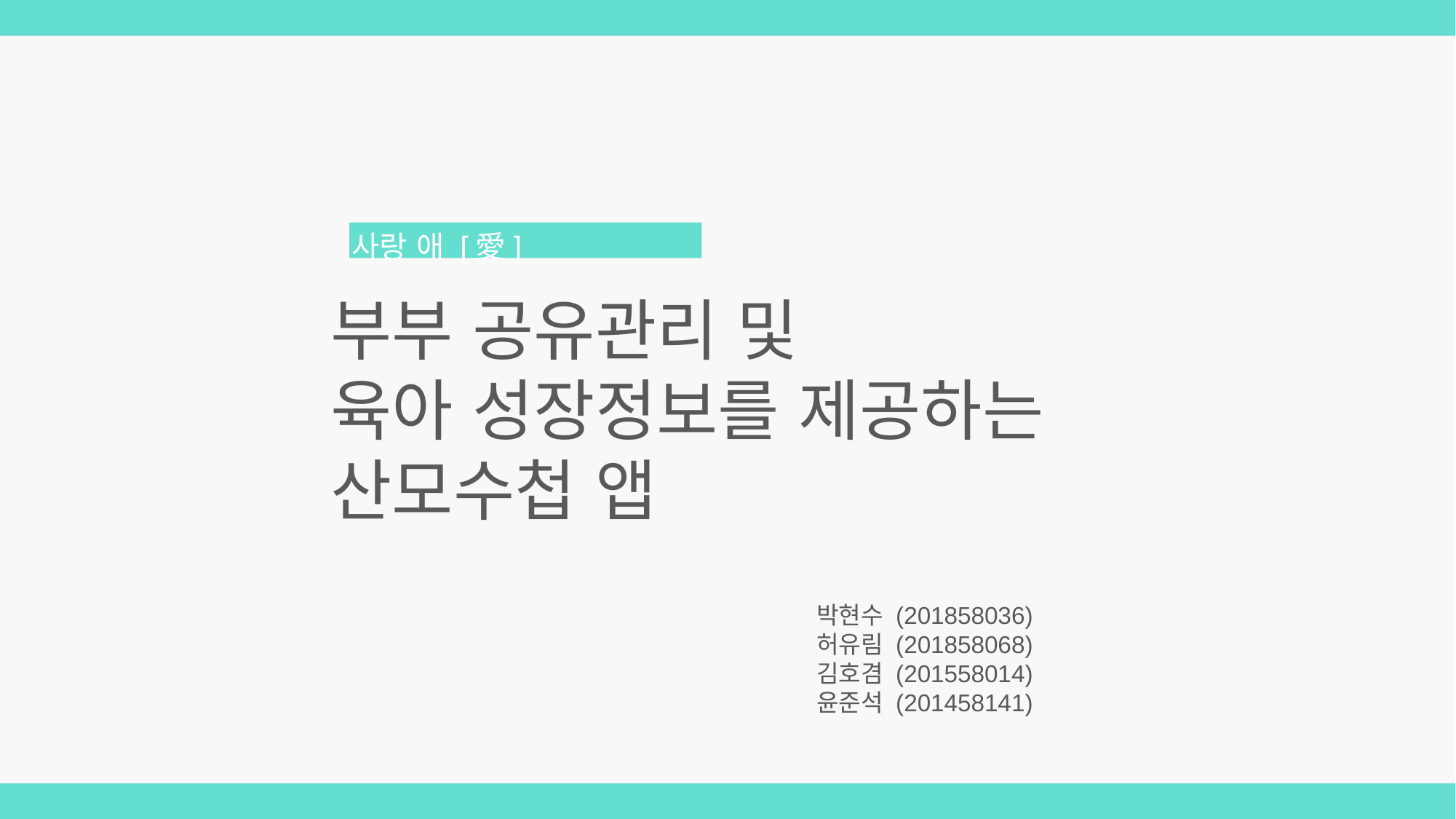

사랑 애 [愛]

부부 공유관리 및
육아 성장정보를 제공하는
산모수첩 앱
박현수 (201858036)
허유림 (201858068)
김호겸 (201558014)
윤준석 (201458141)